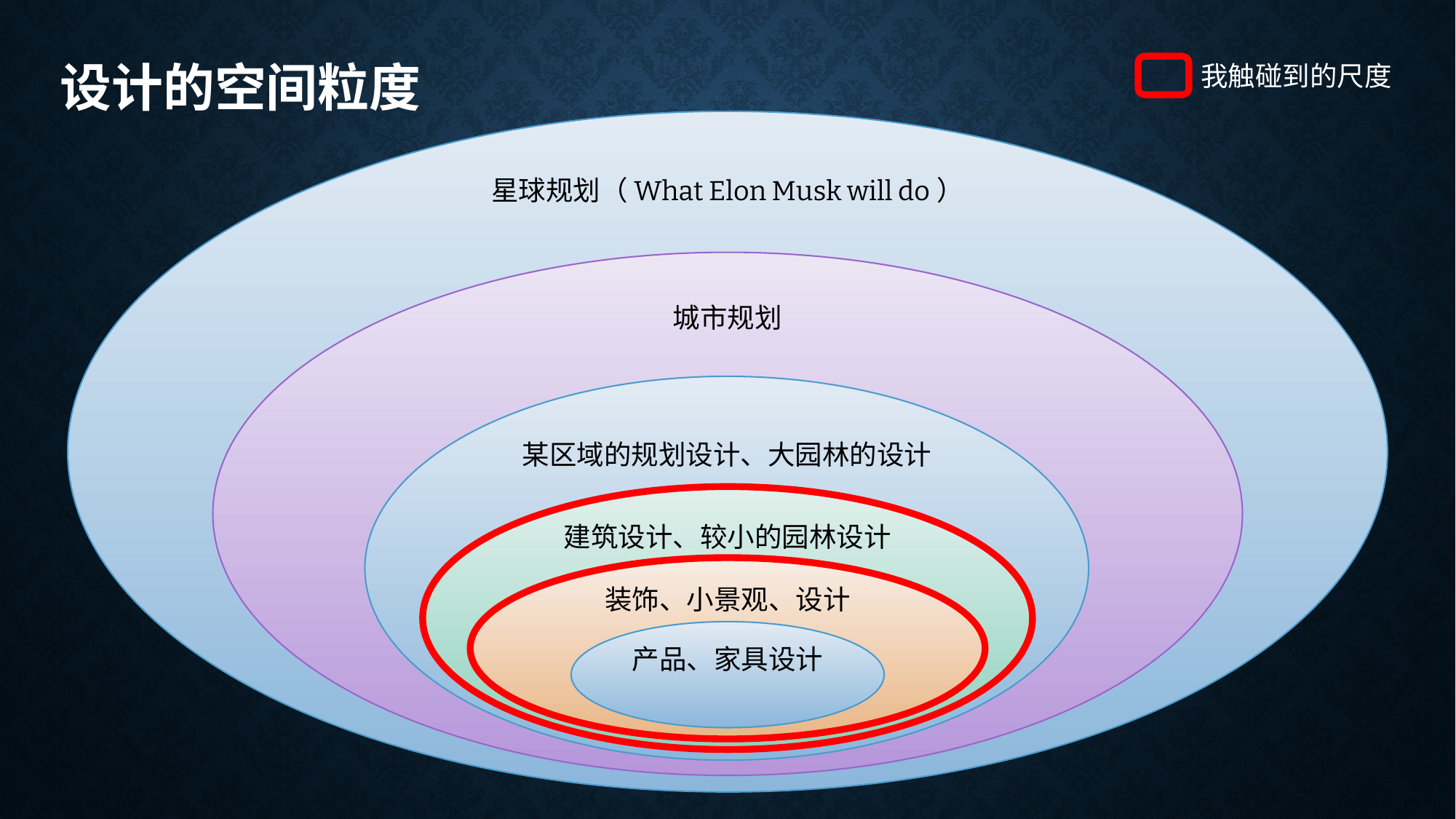

# 设计的空间粒度
我触碰到的尺度

星球规划（What Elon Musk will do）

城市规划

某区域的规划设计、大园林的设计

建筑设计、较小的园林设计

装饰、小景观、设计

产品、家具设计